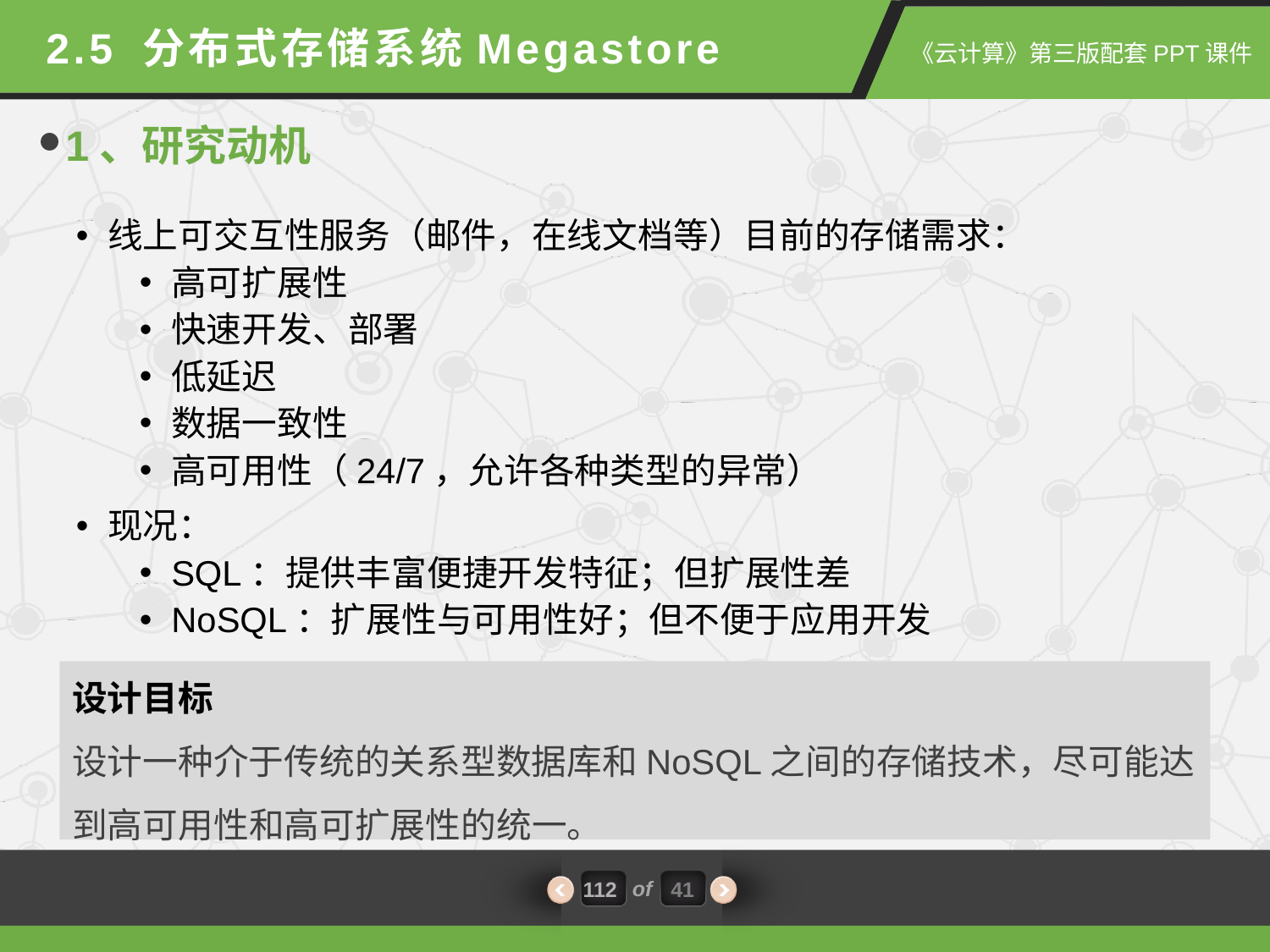

2.5 分布式存储系统Megastore
1、研究动机

线上可交互性服务（邮件，在线文档等）目前的存储需求：
高可扩展性
快速开发、部署
低延迟
数据一致性
高可用性（24/7，允许各种类型的异常）
现况：
SQL：提供丰富便捷开发特征；但扩展性差
NoSQL：扩展性与可用性好；但不便于应用开发
设计目标
设计一种介于传统的关系型数据库和NoSQL之间的存储技术，尽可能达到高可用性和高可扩展性的统一。
112